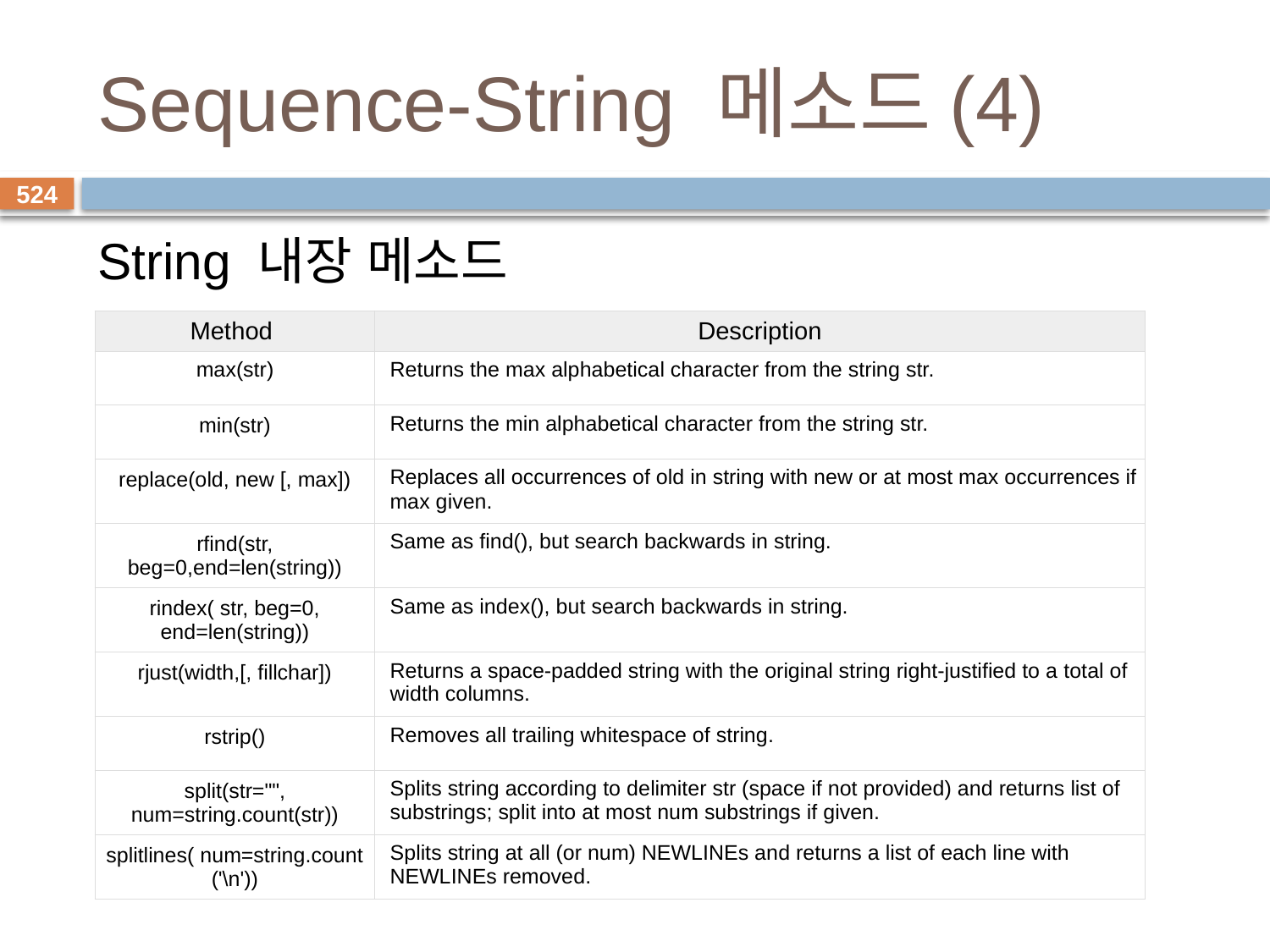

# Sequence-String 메소드(4)
524
String 내장 메소드
| Method | Description |
| --- | --- |
| max(str) | Returns the max alphabetical character from the string str. |
| min(str) | Returns the min alphabetical character from the string str. |
| replace(old, new [, max]) | Replaces all occurrences of old in string with new or at most max occurrences if max given. |
| rfind(str, beg=0,end=len(string)) | Same as find(), but search backwards in string. |
| rindex( str, beg=0, end=len(string)) | Same as index(), but search backwards in string. |
| rjust(width,[, fillchar]) | Returns a space-padded string with the original string right-justified to a total of width columns. |
| rstrip() | Removes all trailing whitespace of string. |
| split(str="", num=string.count(str)) | Splits string according to delimiter str (space if not provided) and returns list of substrings; split into at most num substrings if given. |
| splitlines( num=string.count('\n')) | Splits string at all (or num) NEWLINEs and returns a list of each line with NEWLINEs removed. |